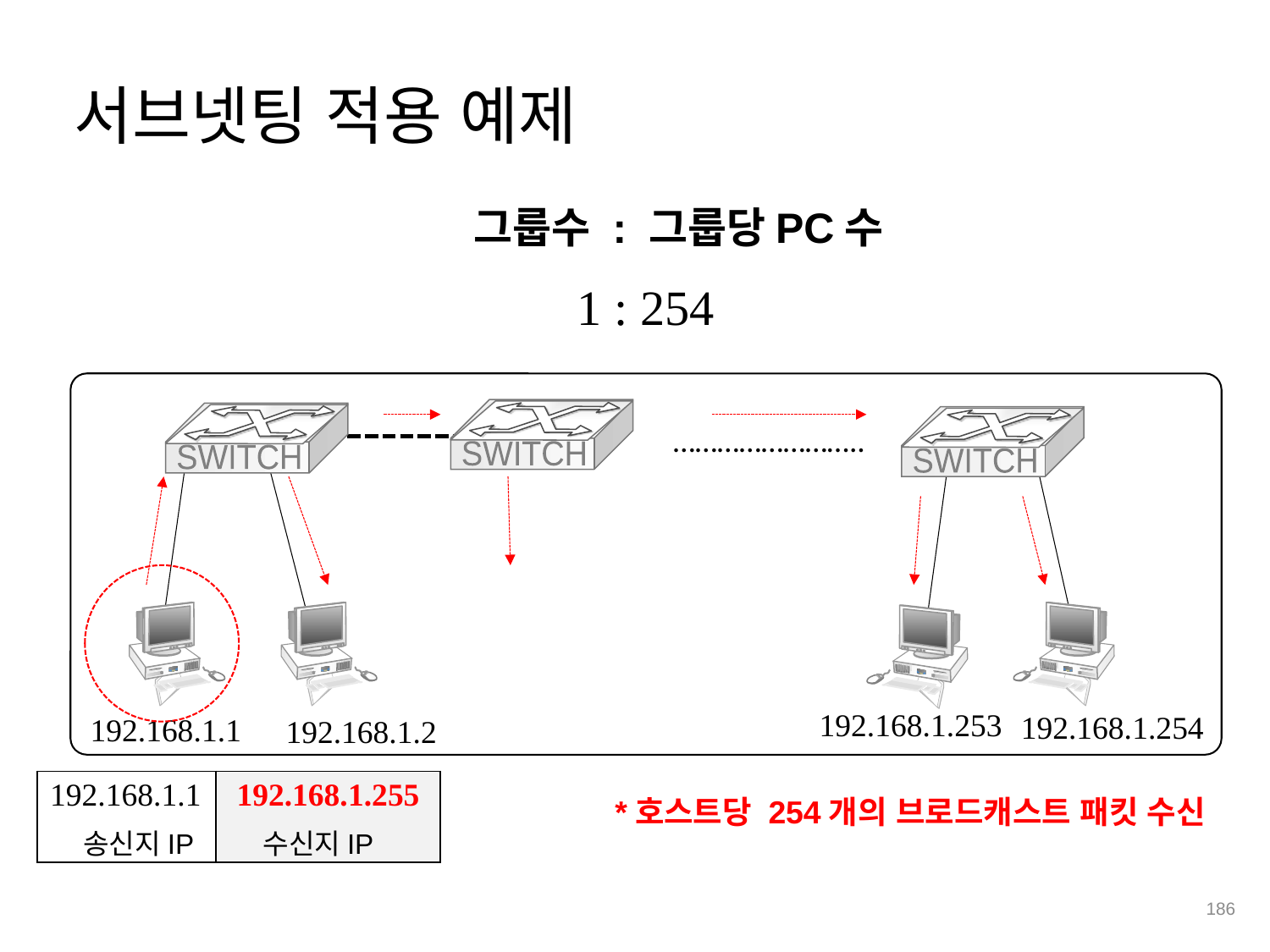

# 서브넷팅 적용 예제
그룹수 : 그룹당PC수
1 : 254

……………………..
SWITCH
SWITCH
SWITCH

 192.168.1.253
 192.168.1.254
 192.168.1.1
 192.168.1.2
| 192.168.1.1 | 192.168.1.255 |
| --- | --- |
*호스트당 254개의 브로드캐스트 패킷 수신
송신지IP        수신지IP
186